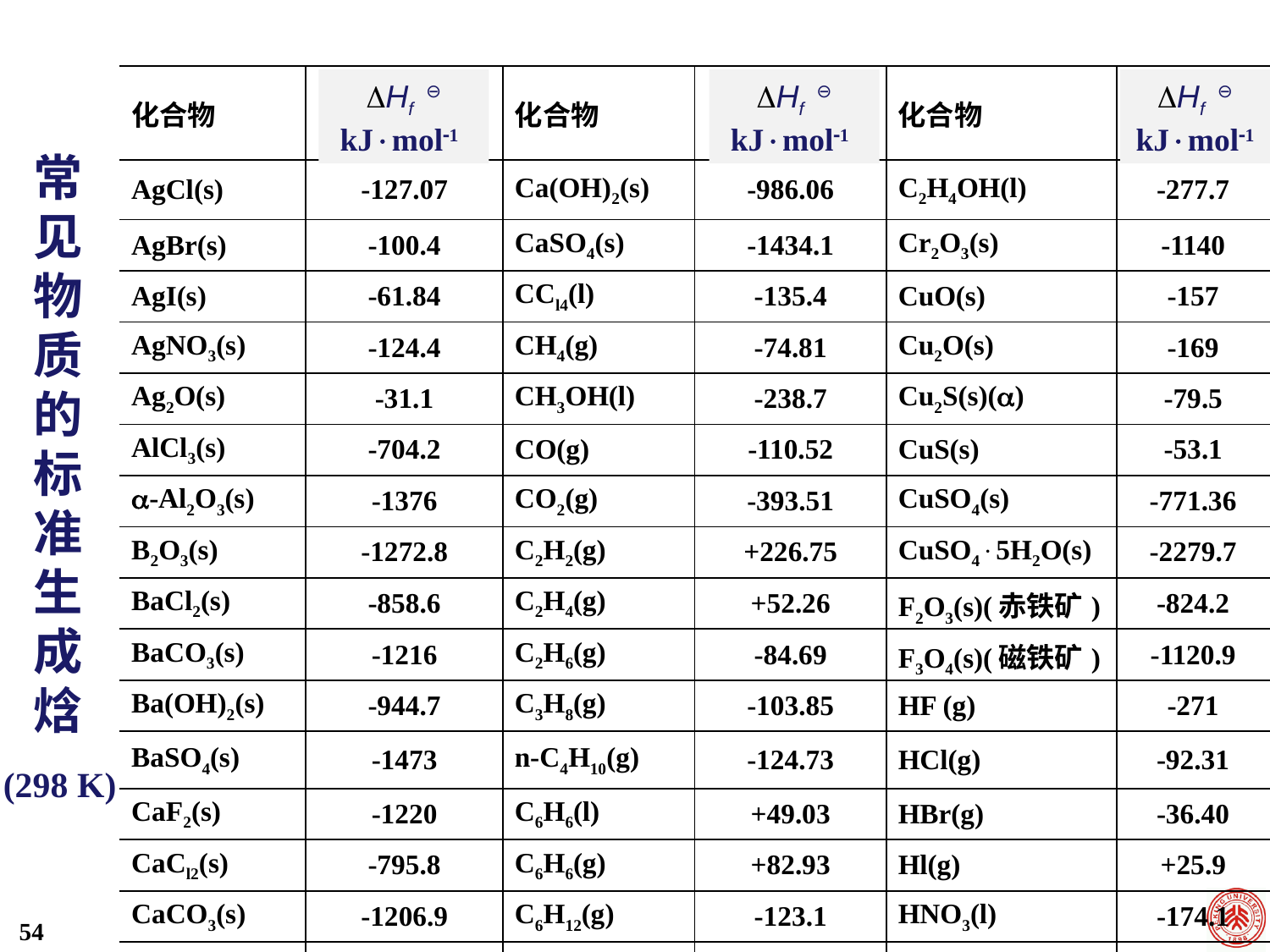

| 化合物 |  | 化合物 |  | 化合物 |  |
| --- | --- | --- | --- | --- | --- |
| AgCl(s) | -127.07 | Ca(OH)2(s) | -986.06 | C2H4OH(l) | -277.7 |
| AgBr(s) | -100.4 | CaSO4(s) | -1434.1 | Cr2O3(s) | -1140 |
| AgI(s) | -61.84 | CCl4(l) | -135.4 | CuO(s) | -157 |
| AgNO3(s) | -124.4 | CH4(g) | -74.81 | Cu2O(s) | -169 |
| Ag2O(s) | -31.1 | CH3OH(l) | -238.7 | Cu2S(s)(α) | -79.5 |
| AlCl3(s) | -704.2 | CO(g) | -110.52 | CuS(s) | -53.1 |
| α-Al2O3(s) | -1376 | CO2(g) | -393.51 | CuSO4(s) | -771.36 |
| B2O3(s) | -1272.8 | C2H2(g) | +226.75 | CuSO4⋅5H2O(s) | -2279.7 |
| BaCl2(s) | -858.6 | C2H4(g) | +52.26 | F2O3(s)(赤铁矿) | -824.2 |
| BaCO3(s) | -1216 | C2H6(g) | -84.69 | F3O4(s)(磁铁矿) | -1120.9 |
| Ba(OH)2(s) | -944.7 | C3H8(g) | -103.85 | HF (g) | -271 |
| BaSO4(s) | -1473 | n-C4H10(g) | -124.73 | HCl(g) | -92.31 |
| CaF2(s) | -1220 | C6H6(l) | +49.03 | HBr(g) | -36.40 |
| CaCl2(s) | -795.8 | C6H6(g) | +82.93 | Hl(g) | +25.9 |
| CaCO3(s) | -1206.9 | C6H12(g) | -123.1 | HNO3(l) | -174.1 |
| CaO(s) | -635.09 | n-C8H18(g) | -208.4 | H2O(g) | -241.8 |
ΔHf  ⊖
kJ⋅mol−1
ΔHf  ⊖
kJ⋅mol−1
ΔHf  ⊖
kJ⋅mol−1
常见物质的标准生成焓
(298 K)
54